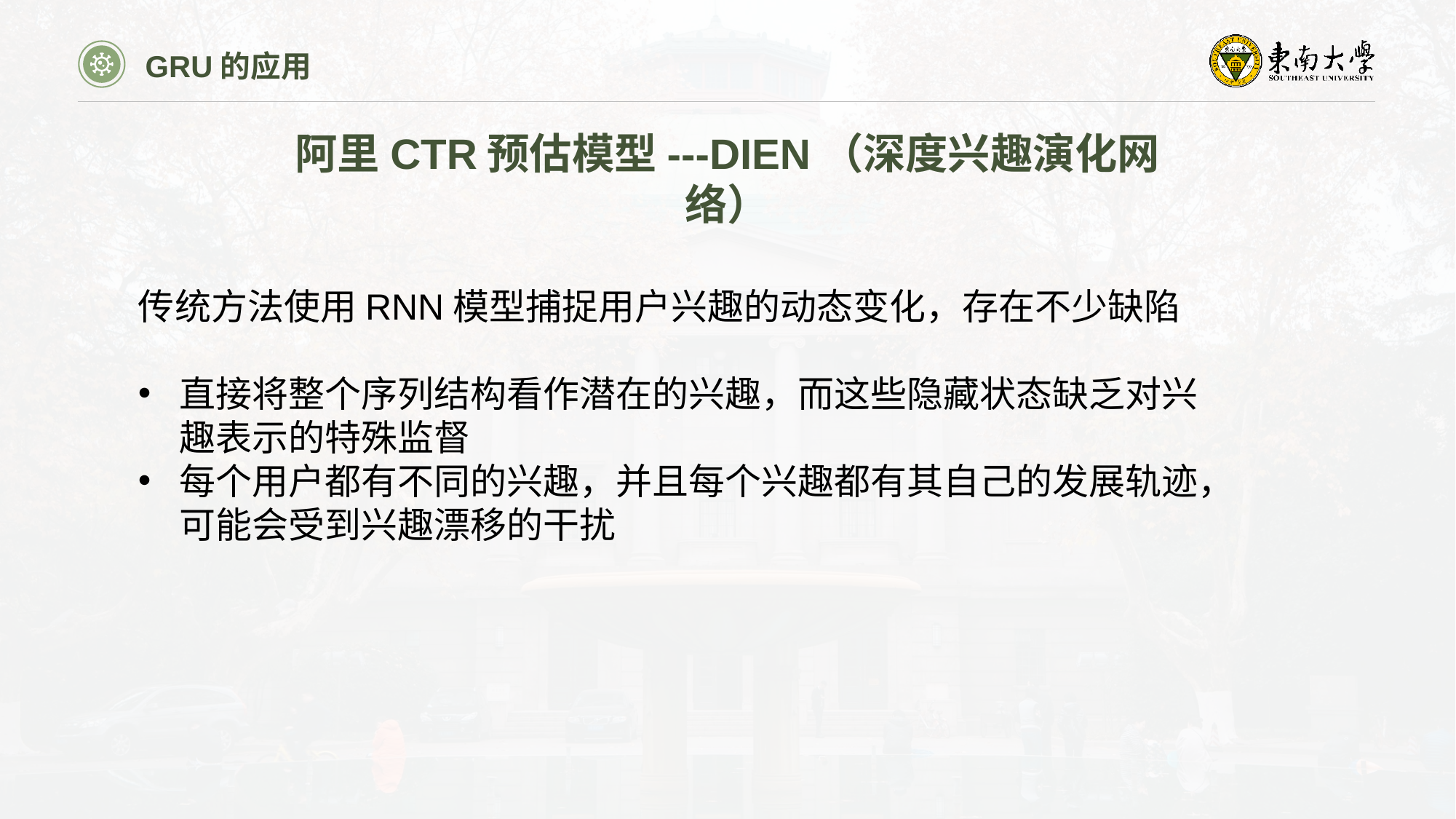

GRU的应用
阿里CTR预估模型---DIEN（深度兴趣演化网络）
传统方法使用RNN模型捕捉用户兴趣的动态变化，存在不少缺陷

直接将整个序列结构看作潜在的兴趣，而这些隐藏状态缺乏对兴趣表示的特殊监督
每个用户都有不同的兴趣，并且每个兴趣都有其自己的发展轨迹，可能会受到兴趣漂移的干扰